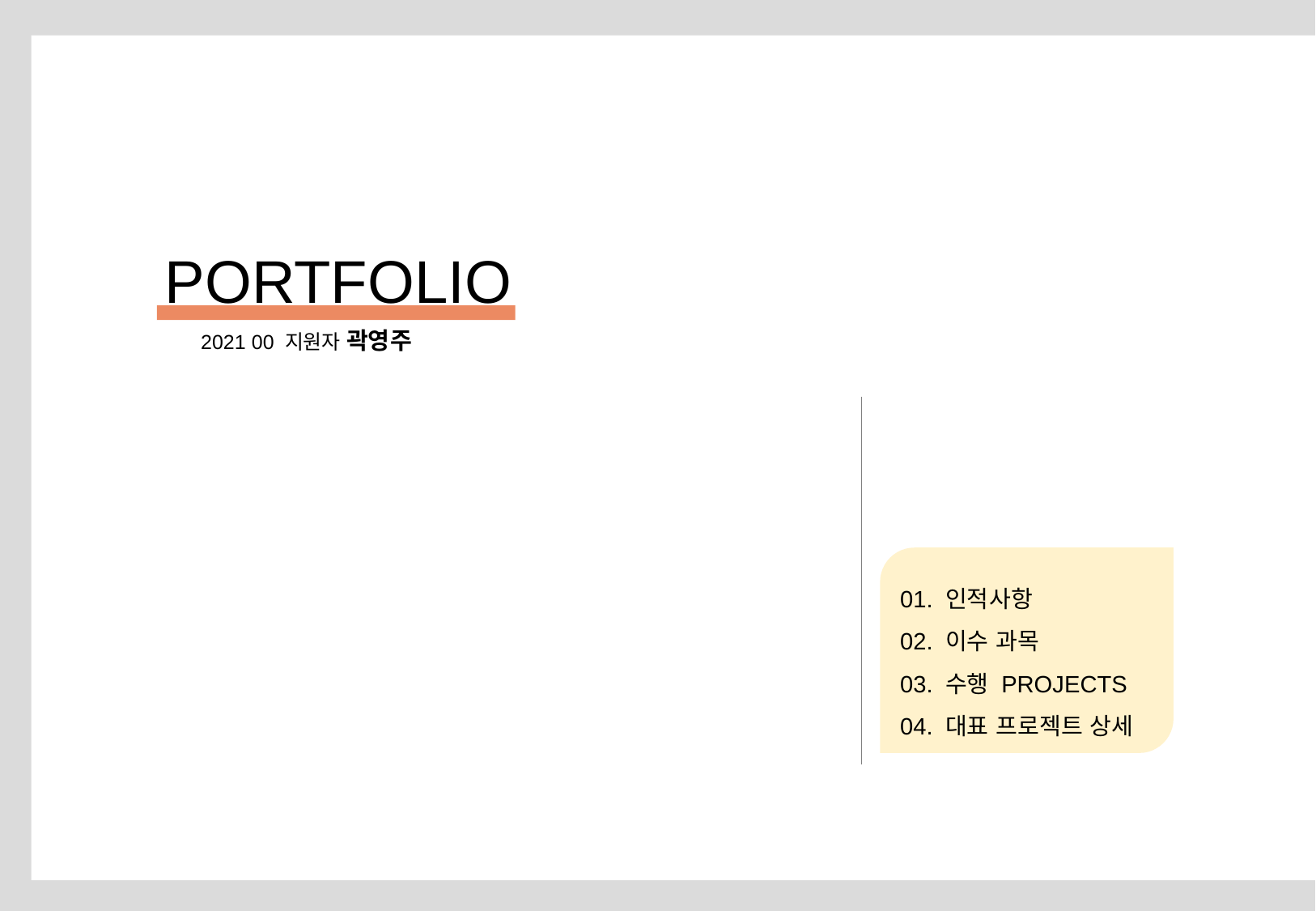

PORTFOLIO

2021 00 지원자 곽영주

01. 인적사항
02. 이수 과목
03. 수행 PROJECTS
04. 대표 프로젝트 상세